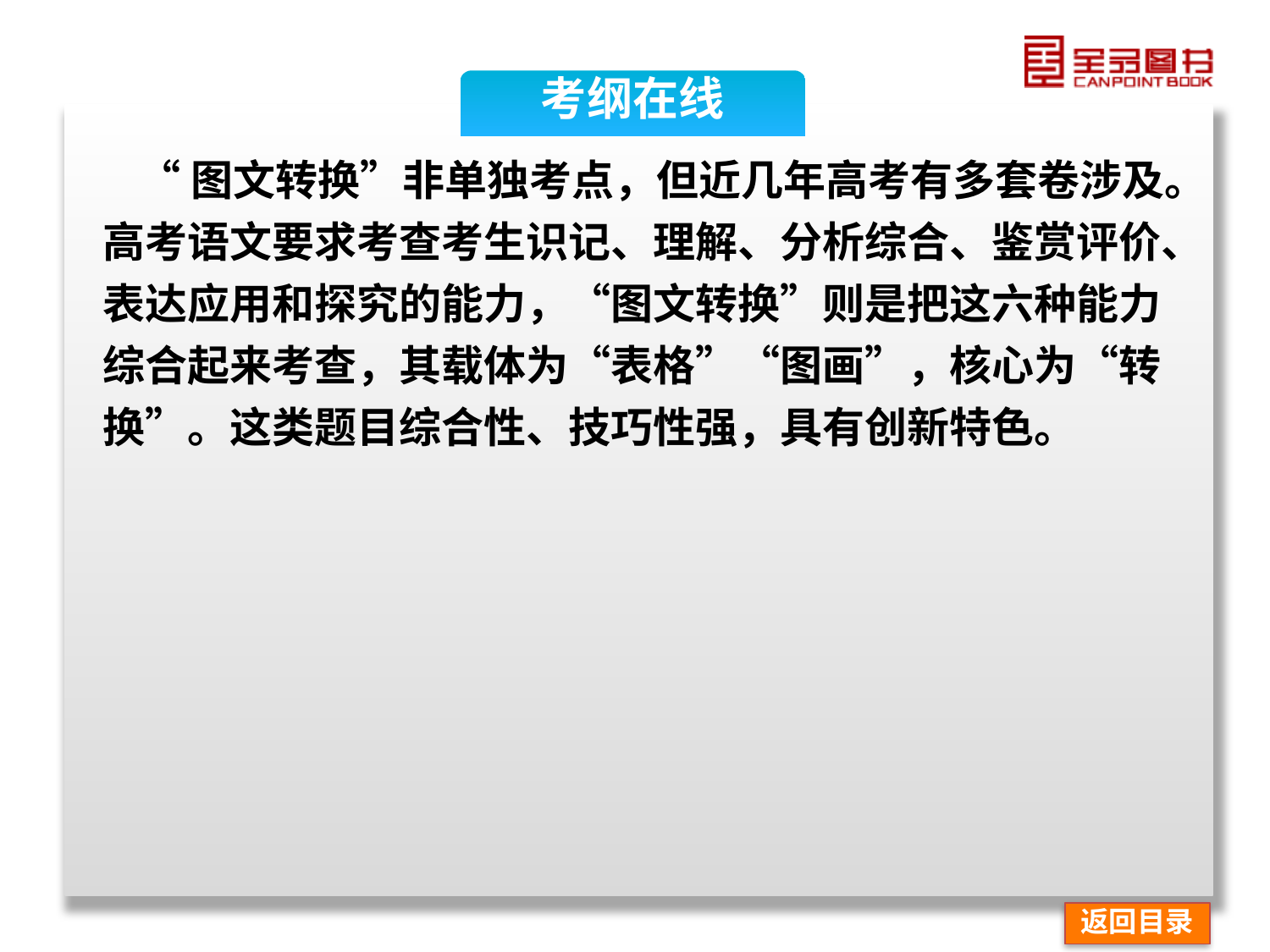

考纲在线

     “图文转换”非单独考点，但近几年高考有多套卷涉及。高考语文要求考查考生识记、理解、分析综合、鉴赏评价、表达应用和探究的能力，“图文转换”则是把这六种能力综合起来考查，其载体为“表格”“图画”，核心为“转换”。这类题目综合性、技巧性强，具有创新特色。
返回目录